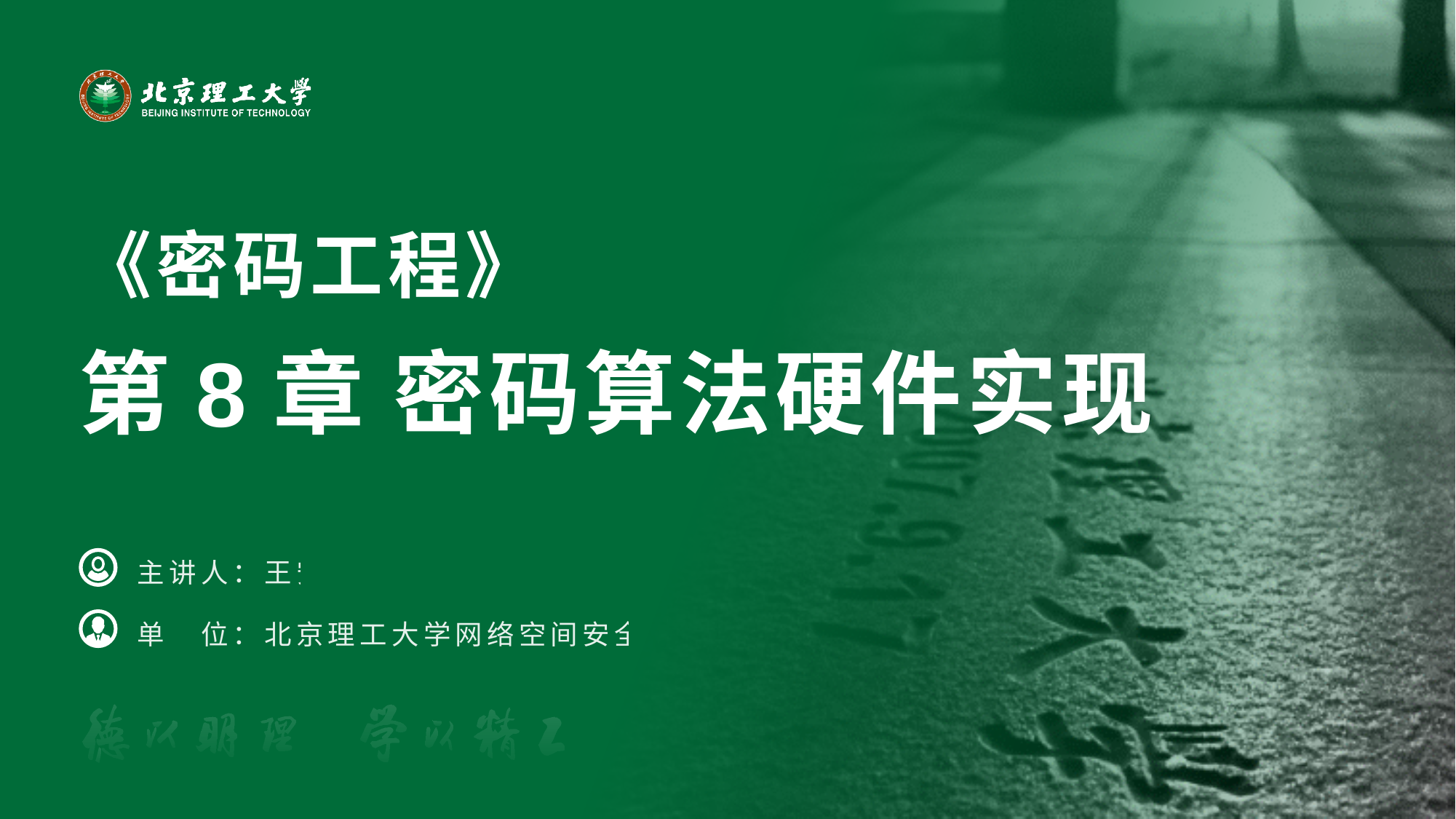

《密码工程》
第8章 密码算法硬件实现

主讲人：王安

单　位：北京理工大学网络空间安全学院